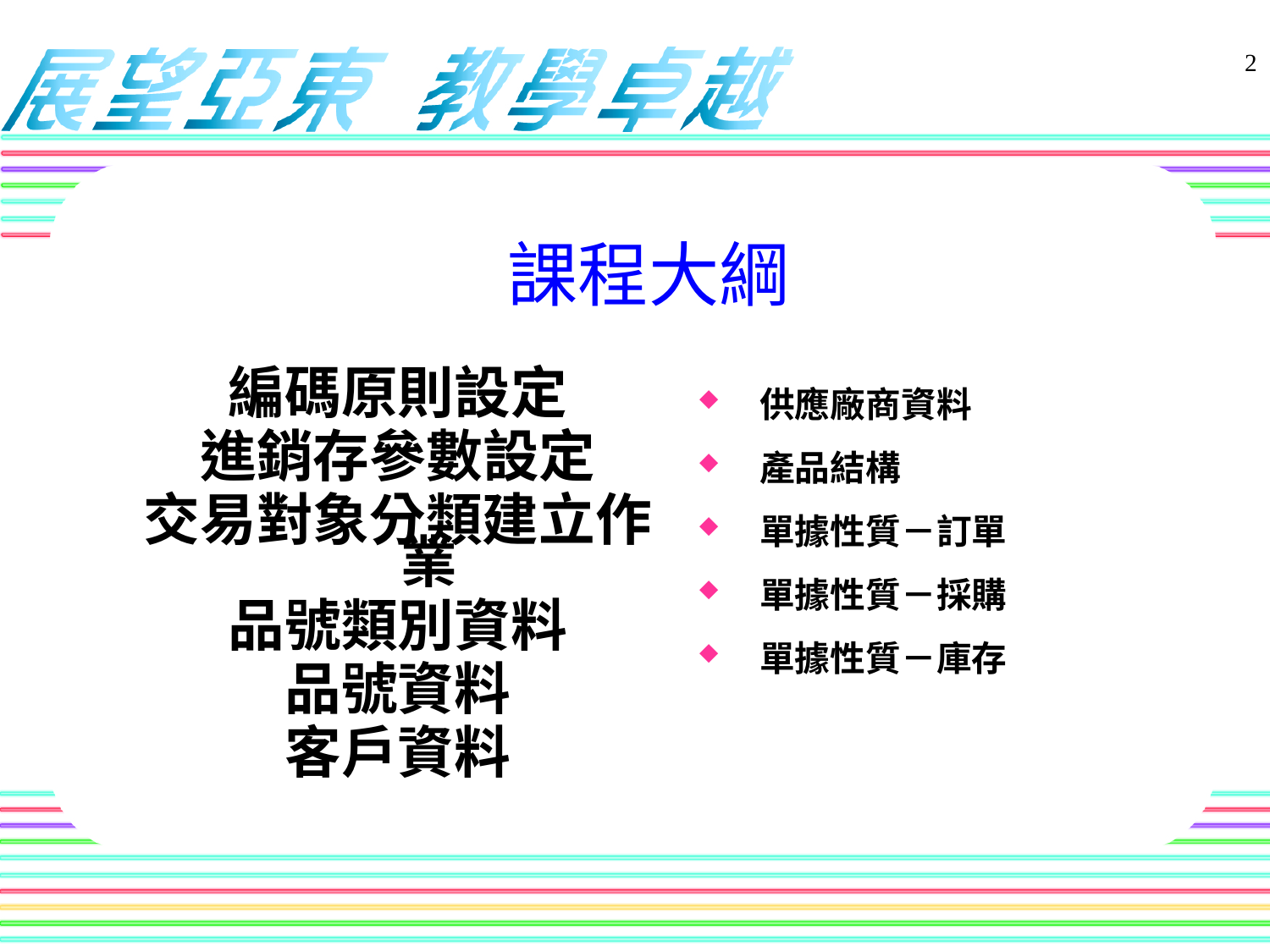

2
課程大綱
編碼原則設定
進銷存參數設定
交易對象分類建立作業
品號類別資料
品號資料
客戶資料
供應廠商資料
產品結構
單據性質－訂單
單據性質－採購
單據性質－庫存